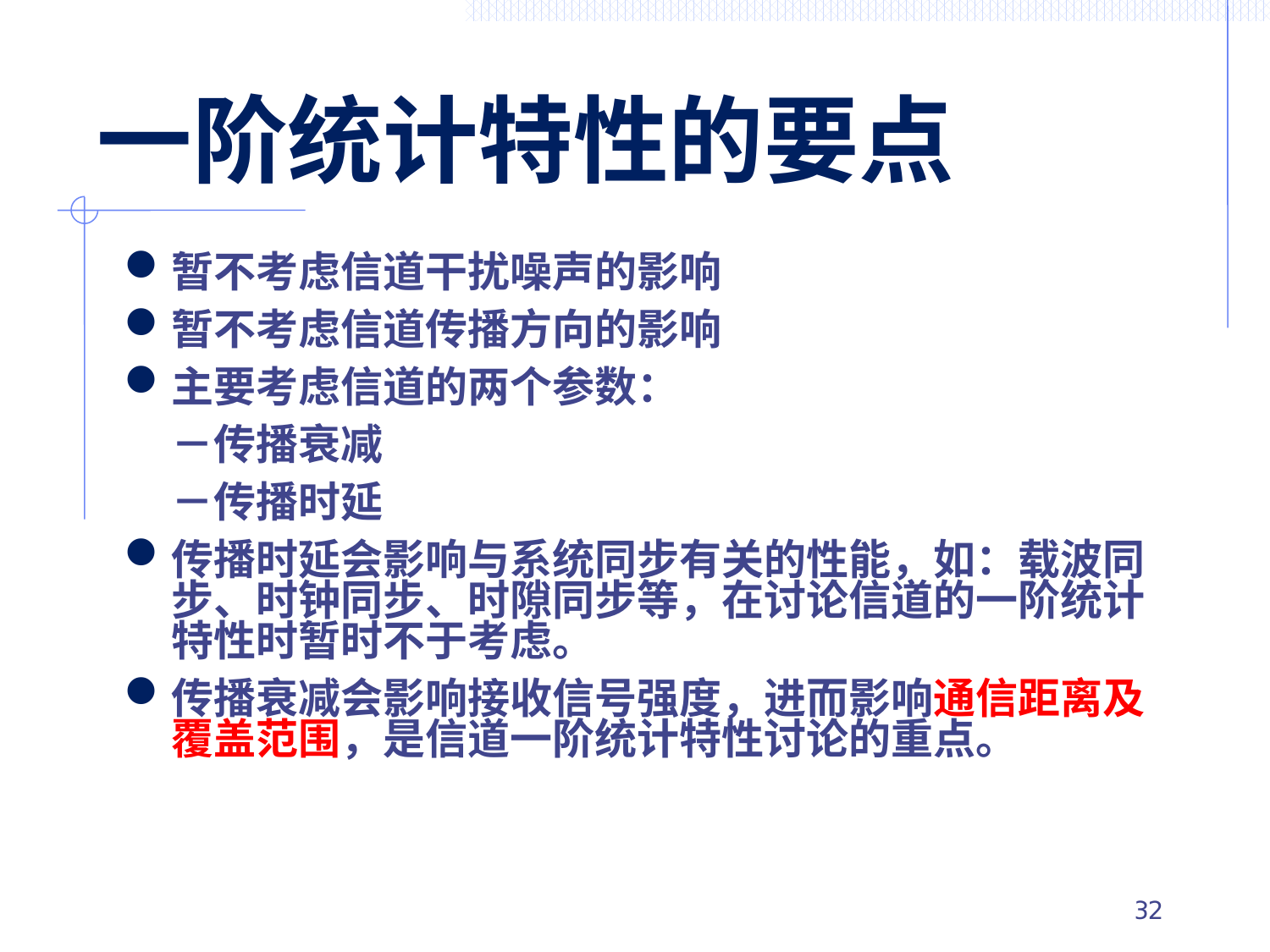

# 一阶统计特性的要点
暂不考虑信道干扰噪声的影响
暂不考虑信道传播方向的影响
主要考虑信道的两个参数：
	－传播衰减
	－传播时延
传播时延会影响与系统同步有关的性能，如：载波同步、时钟同步、时隙同步等，在讨论信道的一阶统计特性时暂时不于考虑。
传播衰减会影响接收信号强度，进而影响通信距离及覆盖范围，是信道一阶统计特性讨论的重点。
32